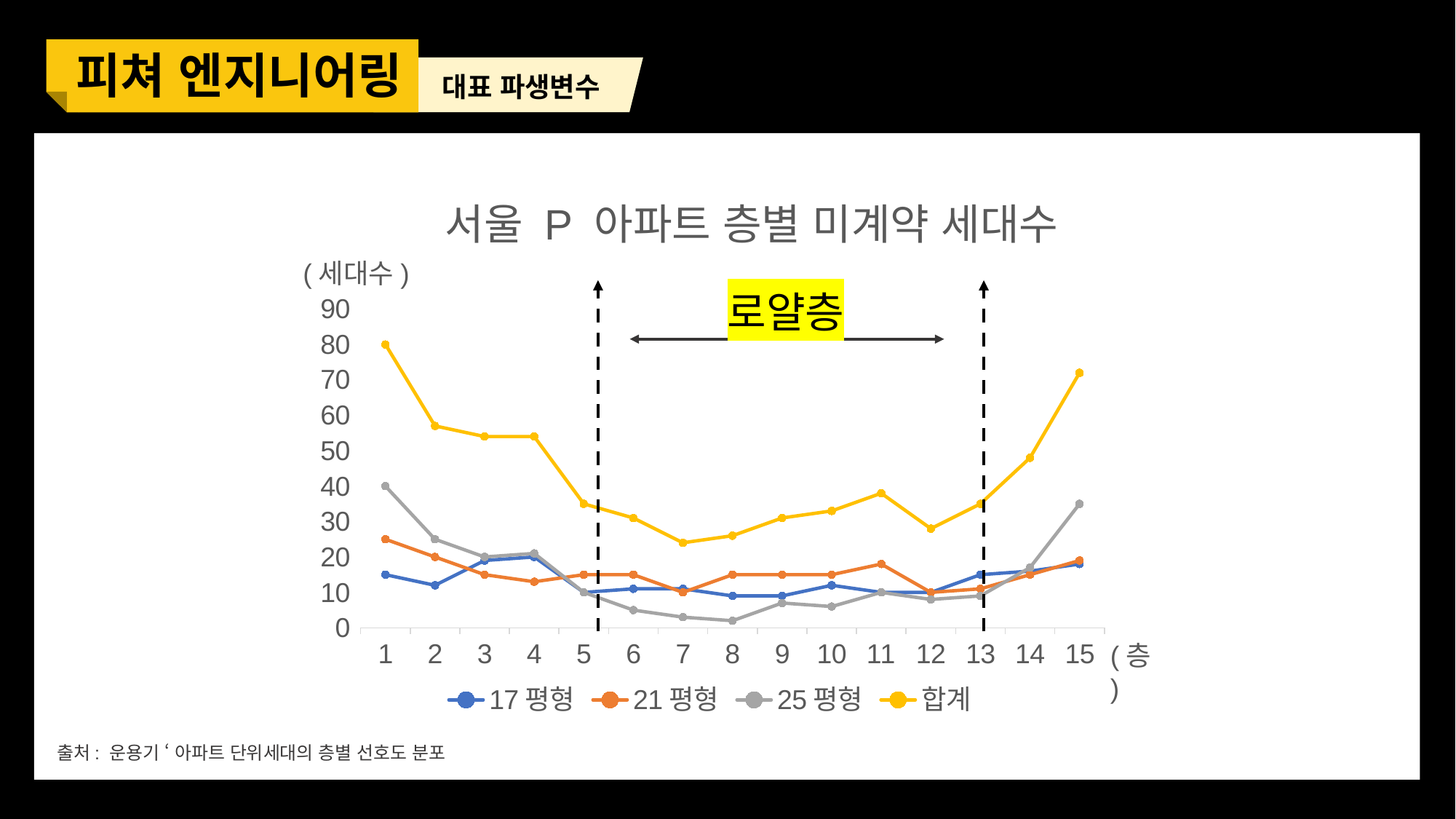

피쳐 엔지니어링
대표 파생변수

서울 P 아파트 층별 미계약 세대수
(세대수)

### Chart

| Category | 17평형 | 21평형 | 25평형 | 합계 |
|---|---|---|---|---|
| 1 | 15.0 | 25.0 | 40.0 | 80.0 |
| 2 | 12.0 | 20.0 | 25.0 | 57.0 |
| 3 | 19.0 | 15.0 | 20.0 | 54.0 |
| 4 | 20.0 | 13.0 | 21.0 | 54.0 |
| 5 | 10.0 | 15.0 | 10.0 | 35.0 |
| 6 | 11.0 | 15.0 | 5.0 | 31.0 |
| 7 | 11.0 | 10.0 | 3.0 | 24.0 |
| 8 | 9.0 | 15.0 | 2.0 | 26.0 |
| 9 | 9.0 | 15.0 | 7.0 | 31.0 |
| 10 | 12.0 | 15.0 | 6.0 | 33.0 |
| 11 | 10.0 | 18.0 | 10.0 | 38.0 |
| 12 | 10.0 | 10.0 | 8.0 | 28.0 |
| 13 | 15.0 | 11.0 | 9.0 | 35.0 |
| 14 | 16.0 | 15.0 | 17.0 | 48.0 |
| 15 | 18.0 | 19.0 | 35.0 | 72.0 |
로얄층
(층)
출처: 운용기 ‘ 아파트 단위세대의 층별 선호도 분포